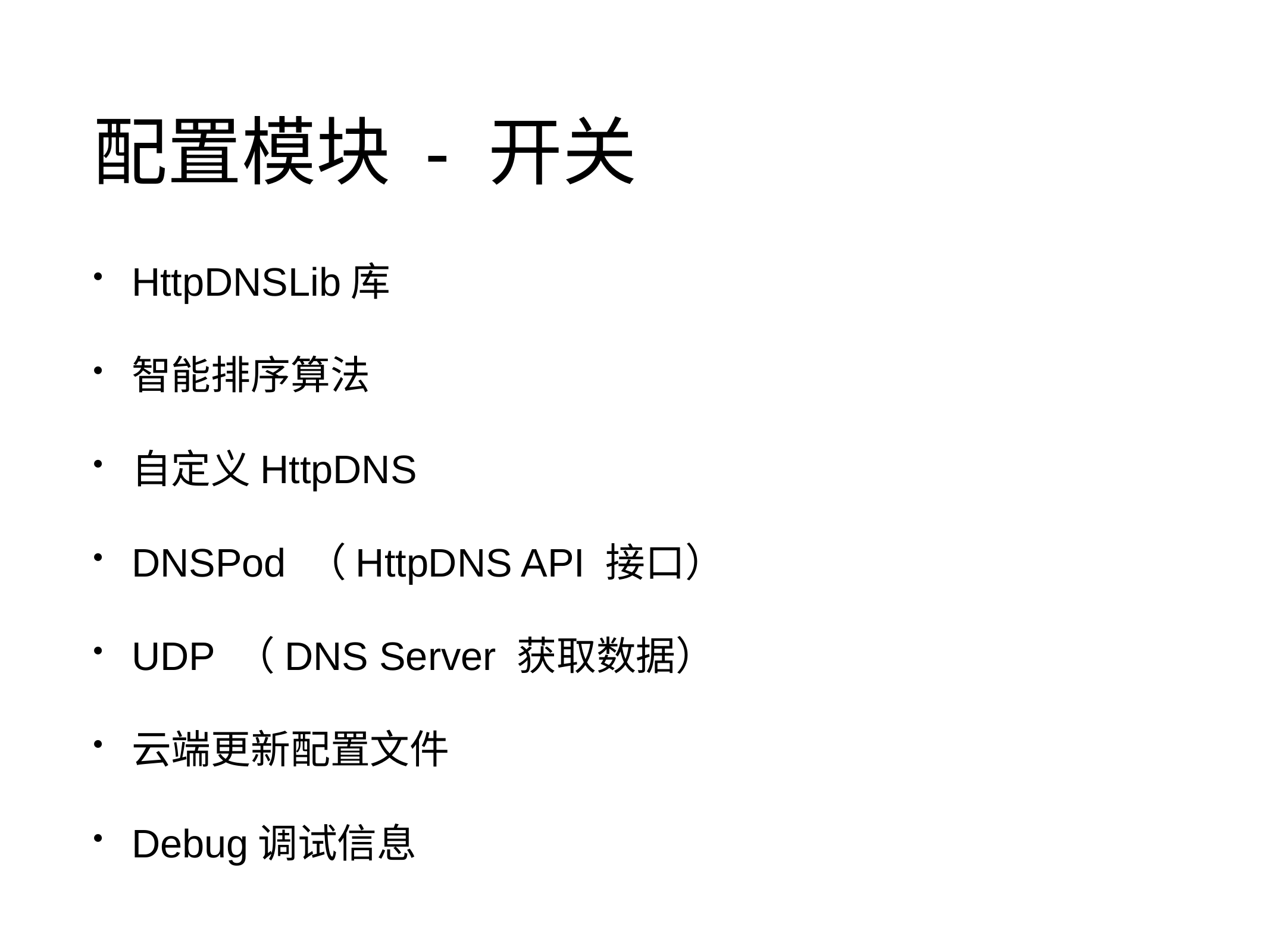

# 配置模块 - 开关
HttpDNSLib库
智能排序算法
自定义HttpDNS
DNSPod （HttpDNS API 接口）
UDP （DNS Server 获取数据）
云端更新配置文件
Debug调试信息